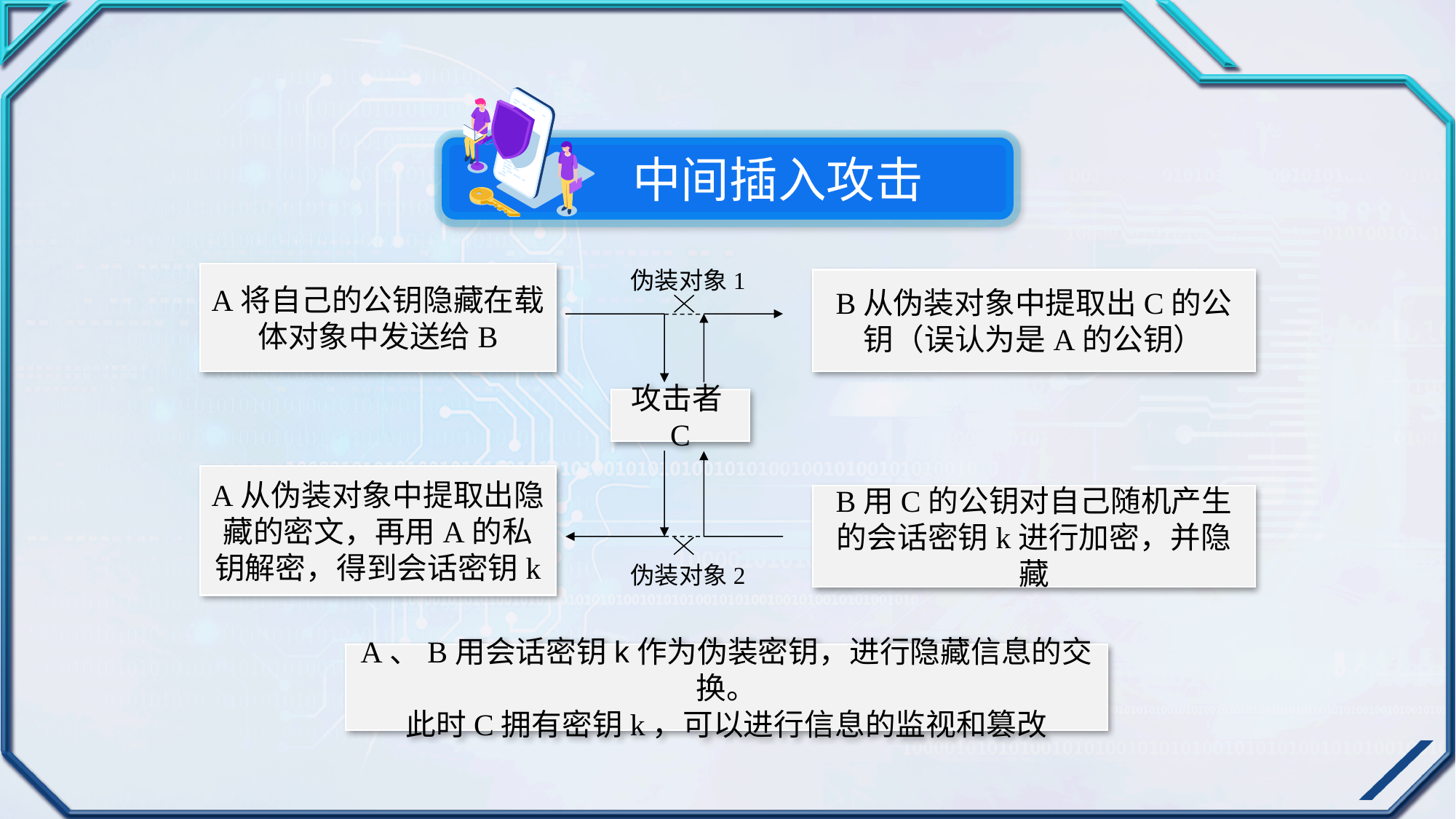

中间插入攻击
伪装对象1
A将自己的公钥隐藏在载体对象中发送给B
B从伪装对象中提取出C的公钥（误认为是A的公钥）

攻击者C

A从伪装对象中提取出隐藏的密文，再用A的私钥解密，得到会话密钥k
B用C的公钥对自己随机产生的会话密钥k进行加密，并隐藏

伪装对象2
A、B用会话密钥k作为伪装密钥，进行隐藏信息的交换。
此时C拥有密钥k，可以进行信息的监视和篡改